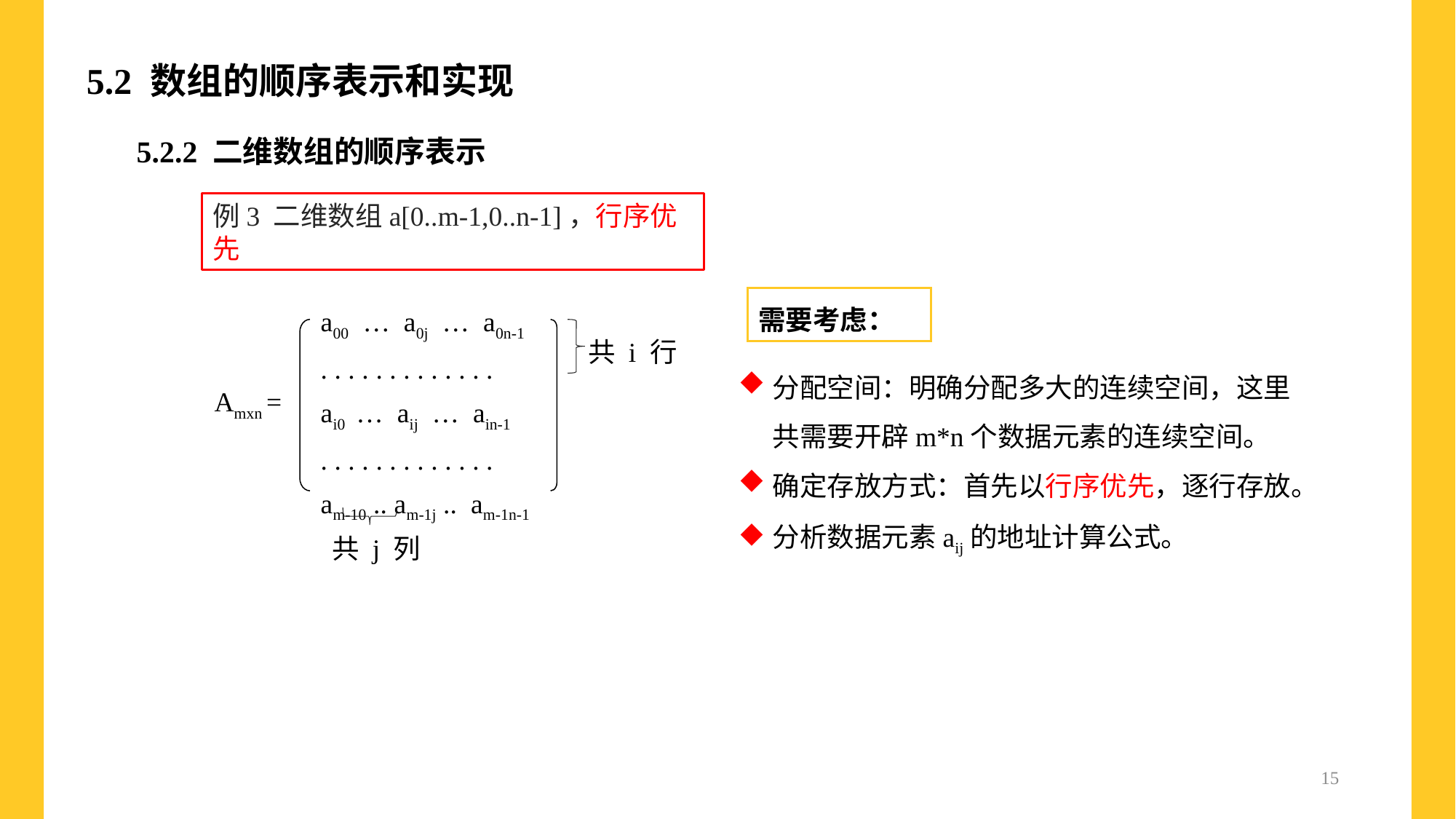

# 5.2 数组的顺序表示和实现
5.2.2 二维数组的顺序表示
例3 二维数组a[0..m-1,0..n-1]，行序优先
a00  …  a0j  …  a0n-1
. . . . . . . . . . . . .
ai0  …  aij  …  ain-1
. . . . . . . . . . . . .
am-10 .. am-1j ..  am-1n-1
需要考虑：

共 i 行

分配空间：明确分配多大的连续空间，这里共需要开辟m*n个数据元素的连续空间。
确定存放方式：首先以行序优先，逐行存放。
分析数据元素aij的地址计算公式。
Amxn =

共 j 列
15